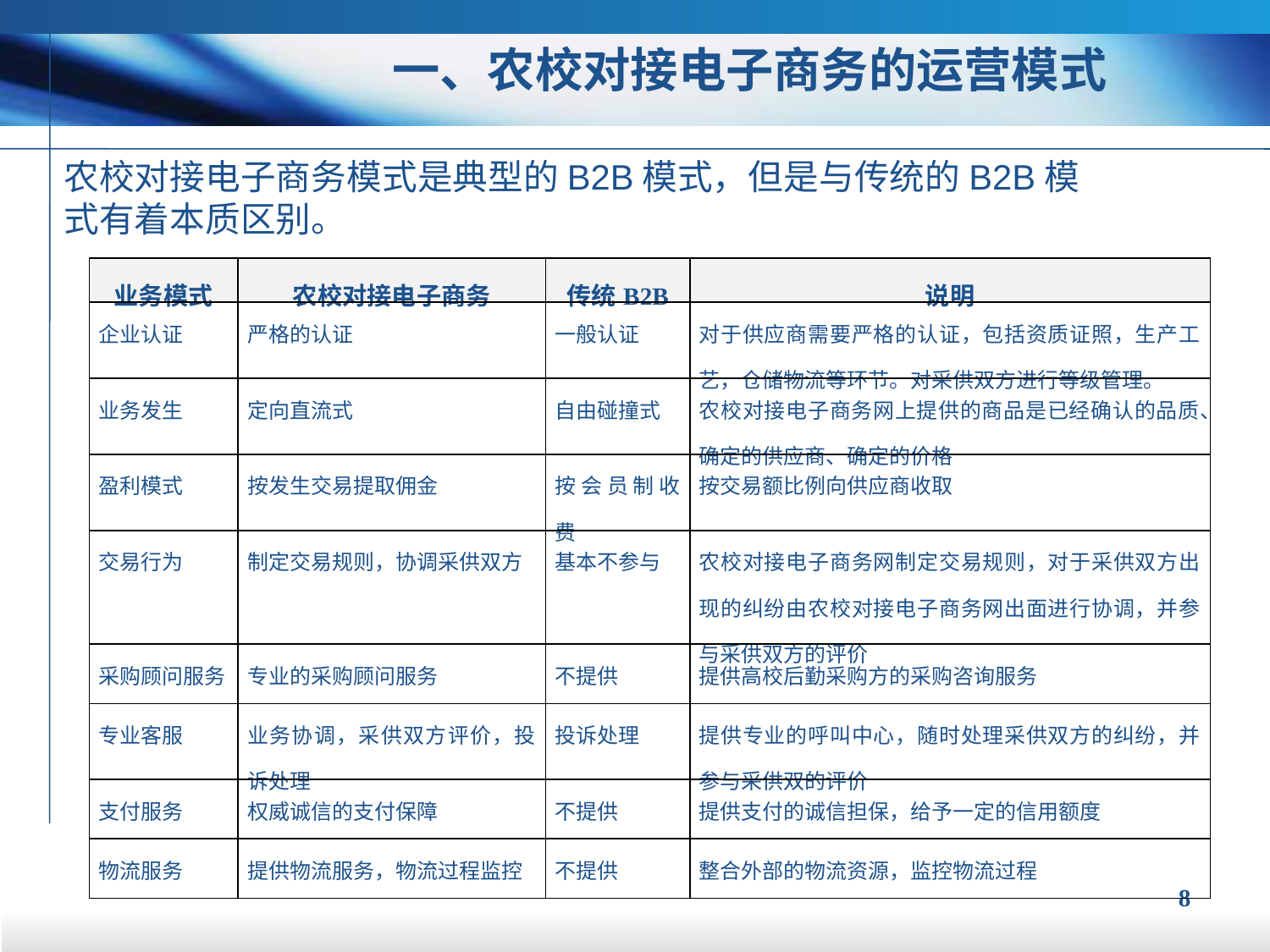

一、农校对接电子商务的运营模式
农校对接电子商务模式是典型的B2B模式，但是与传统的B2B模式有着本质区别。
| 业务模式 | 农校对接电子商务 | 传统B2B | 说明 |
| --- | --- | --- | --- |
| 企业认证 | 严格的认证 | 一般认证 | 对于供应商需要严格的认证，包括资质证照，生产工艺，仓储物流等环节。对采供双方进行等级管理。 |
| 业务发生 | 定向直流式 | 自由碰撞式 | 农校对接电子商务网上提供的商品是已经确认的品质、确定的供应商、确定的价格 |
| 盈利模式 | 按发生交易提取佣金 | 按会员制收费 | 按交易额比例向供应商收取 |
| 交易行为 | 制定交易规则，协调采供双方 | 基本不参与 | 农校对接电子商务网制定交易规则，对于采供双方出现的纠纷由农校对接电子商务网出面进行协调，并参与采供双方的评价 |
| 采购顾问服务 | 专业的采购顾问服务 | 不提供 | 提供高校后勤采购方的采购咨询服务 |
| 专业客服 | 业务协调，采供双方评价，投诉处理 | 投诉处理 | 提供专业的呼叫中心，随时处理采供双方的纠纷，并参与采供双的评价 |
| 支付服务 | 权威诚信的支付保障 | 不提供 | 提供支付的诚信担保，给予一定的信用额度 |
| 物流服务 | 提供物流服务，物流过程监控 | 不提供 | 整合外部的物流资源，监控物流过程 |